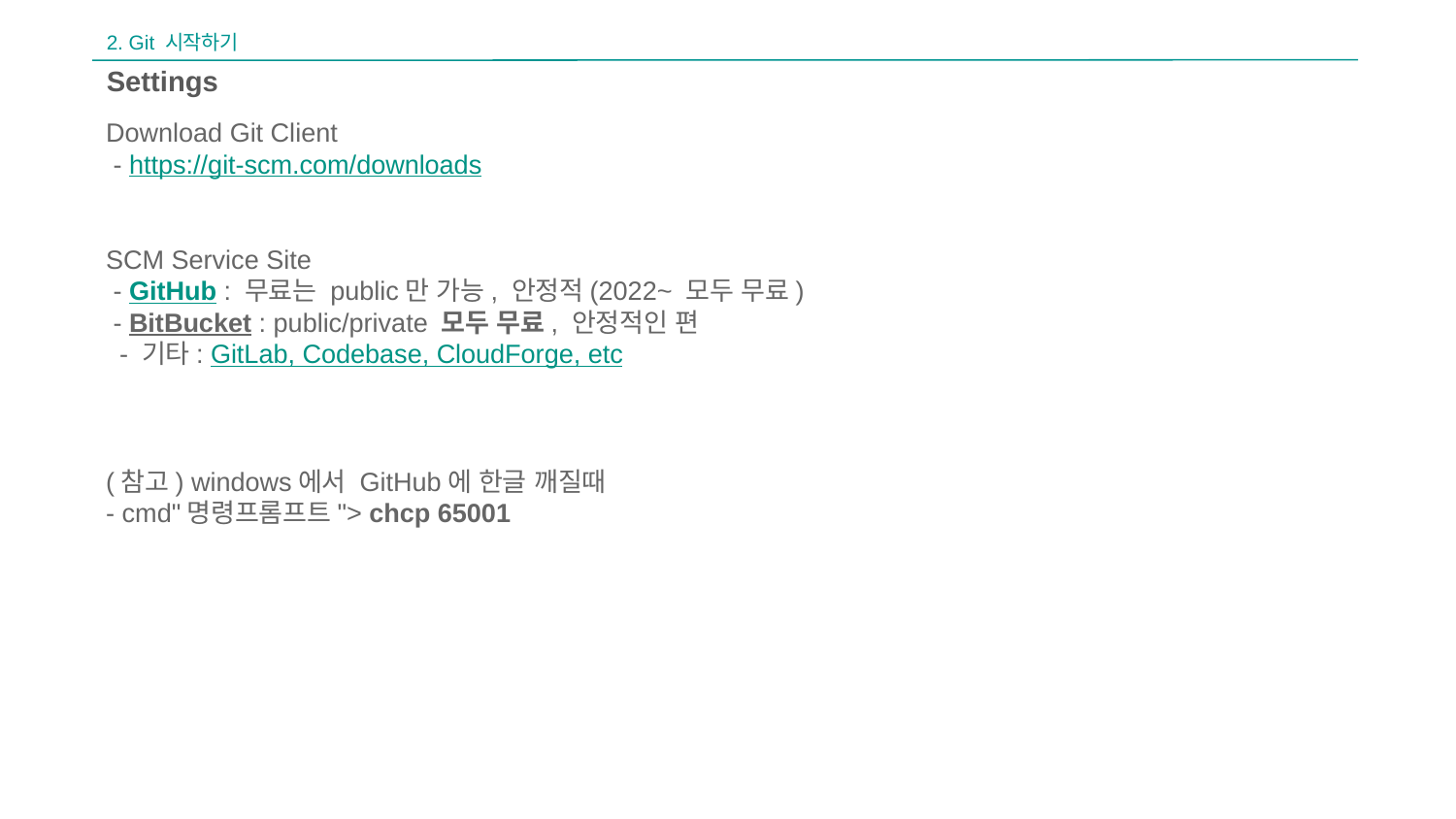

2. Git 시작하기
Settings

Download Git Client
 - https://git-scm.com/downloads
SCM Service Site
 - GitHub : 무료는 public만 가능, 안정적(2022~ 모두 무료)
 - BitBucket : public/private 모두 무료, 안정적인 편
 - 기타: GitLab, Codebase, CloudForge, etc

(참고) windows에서 GitHub에 한글 깨질때
- cmd"명령프롬프트"> chcp 65001